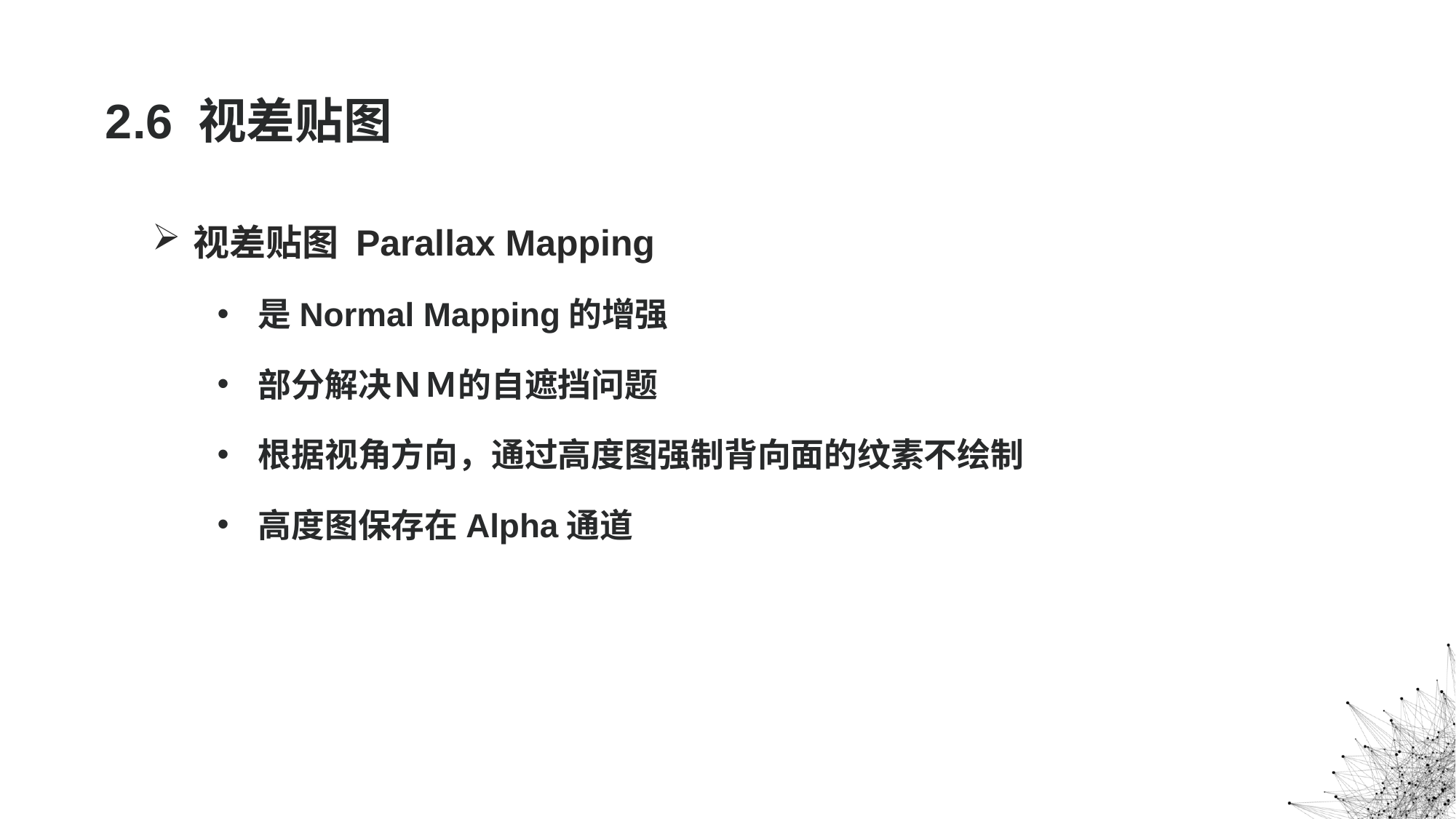

# 2.6 视差贴图
视差贴图 Parallax Mapping
是Normal Mapping的增强
部分解决ＮＭ的自遮挡问题
根据视角方向，通过高度图强制背向面的纹素不绘制
高度图保存在Alpha通道